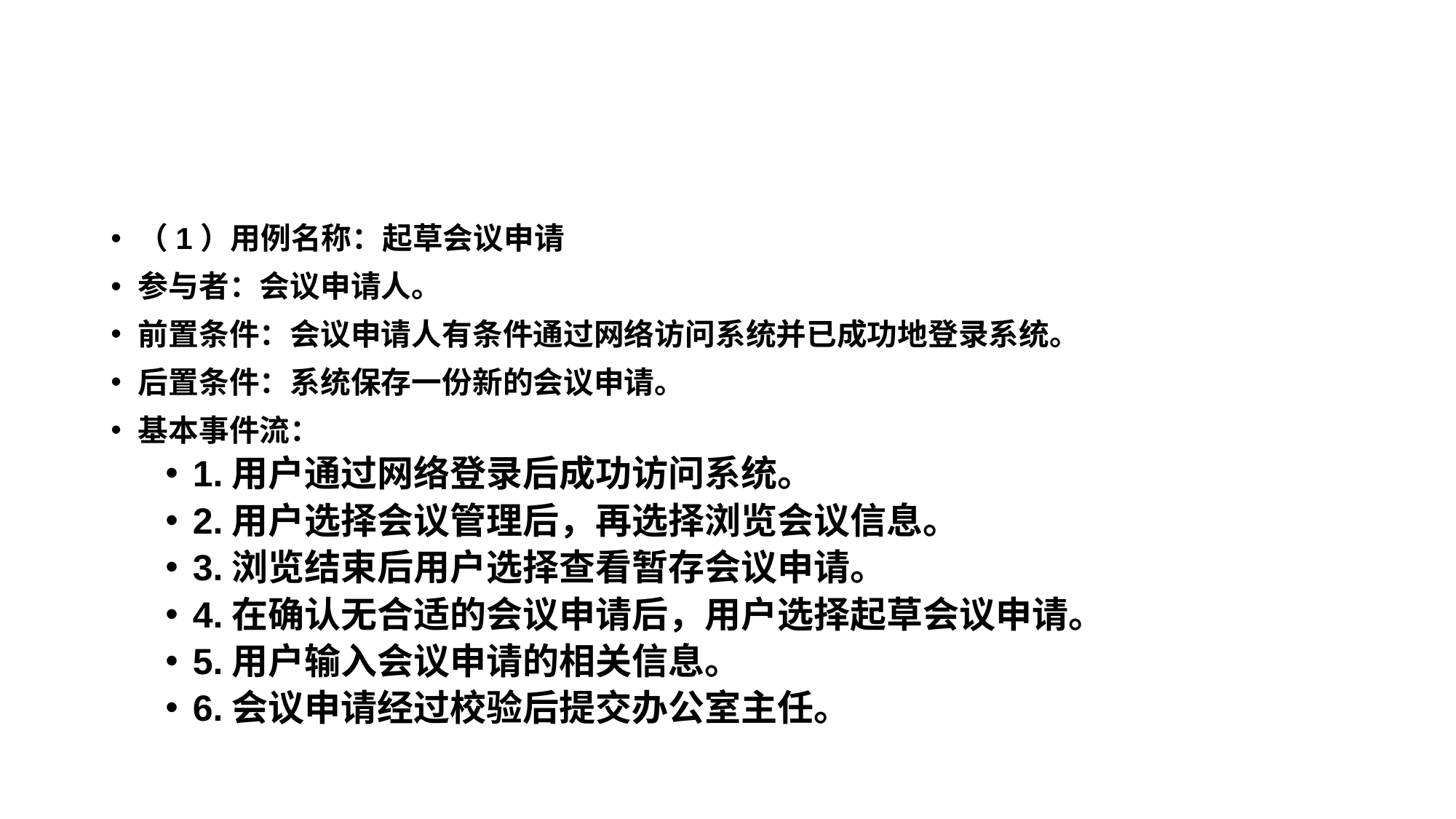

#
（1）用例名称：起草会议申请
参与者：会议申请人。
前置条件：会议申请人有条件通过网络访问系统并已成功地登录系统。
后置条件：系统保存一份新的会议申请。
基本事件流：
1.用户通过网络登录后成功访问系统。
2.用户选择会议管理后，再选择浏览会议信息。
3.浏览结束后用户选择查看暂存会议申请。
4.在确认无合适的会议申请后，用户选择起草会议申请。
5.用户输入会议申请的相关信息。
6.会议申请经过校验后提交办公室主任。